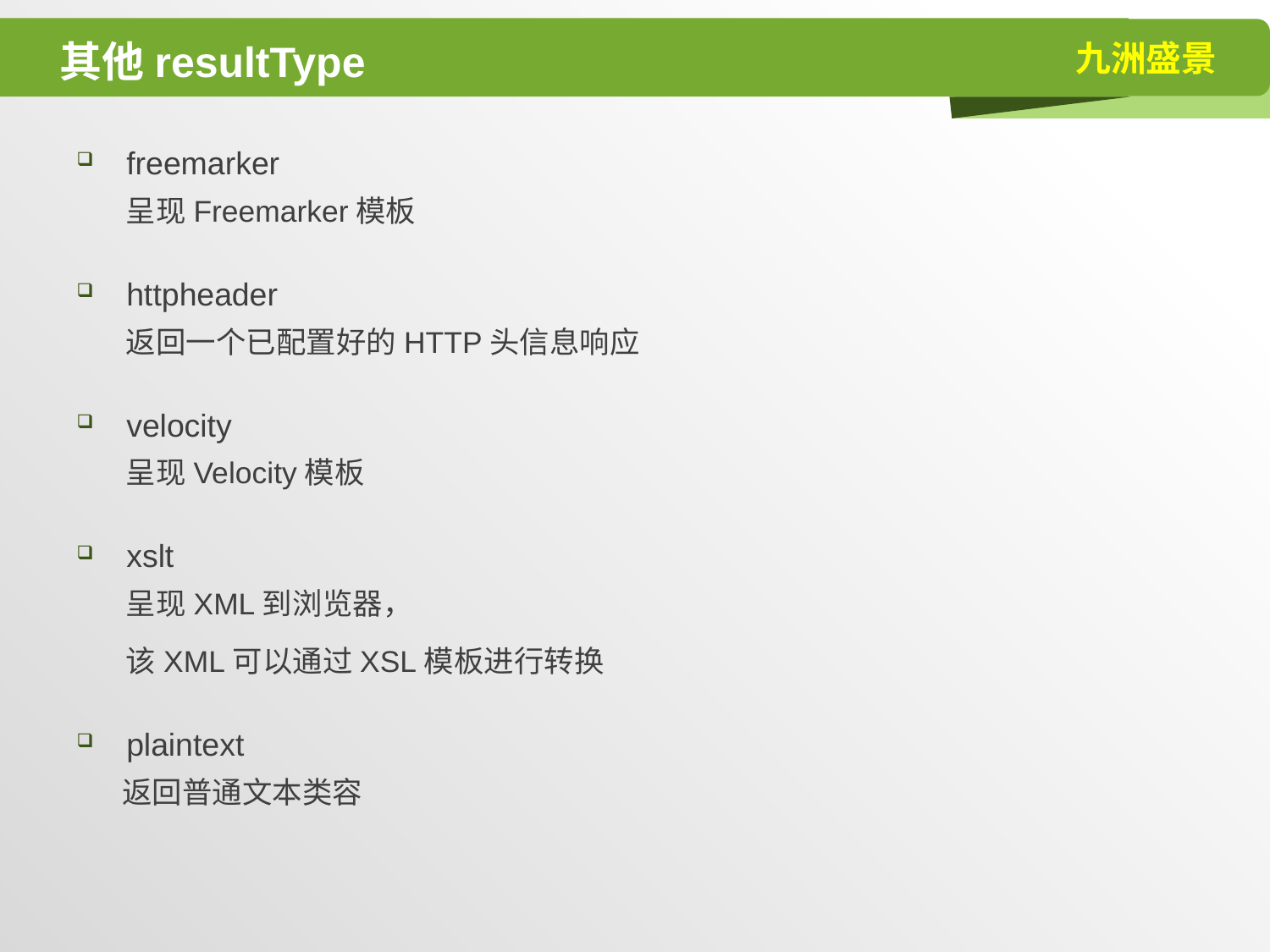

# 其他resultType
freemarker
呈现Freemarker模板
httpheader
返回一个已配置好的HTTP头信息响应
velocity
呈现Velocity模板
xslt
呈现XML到浏览器，
该XML可以通过XSL模板进行转换
plaintext
  返回普通文本类容